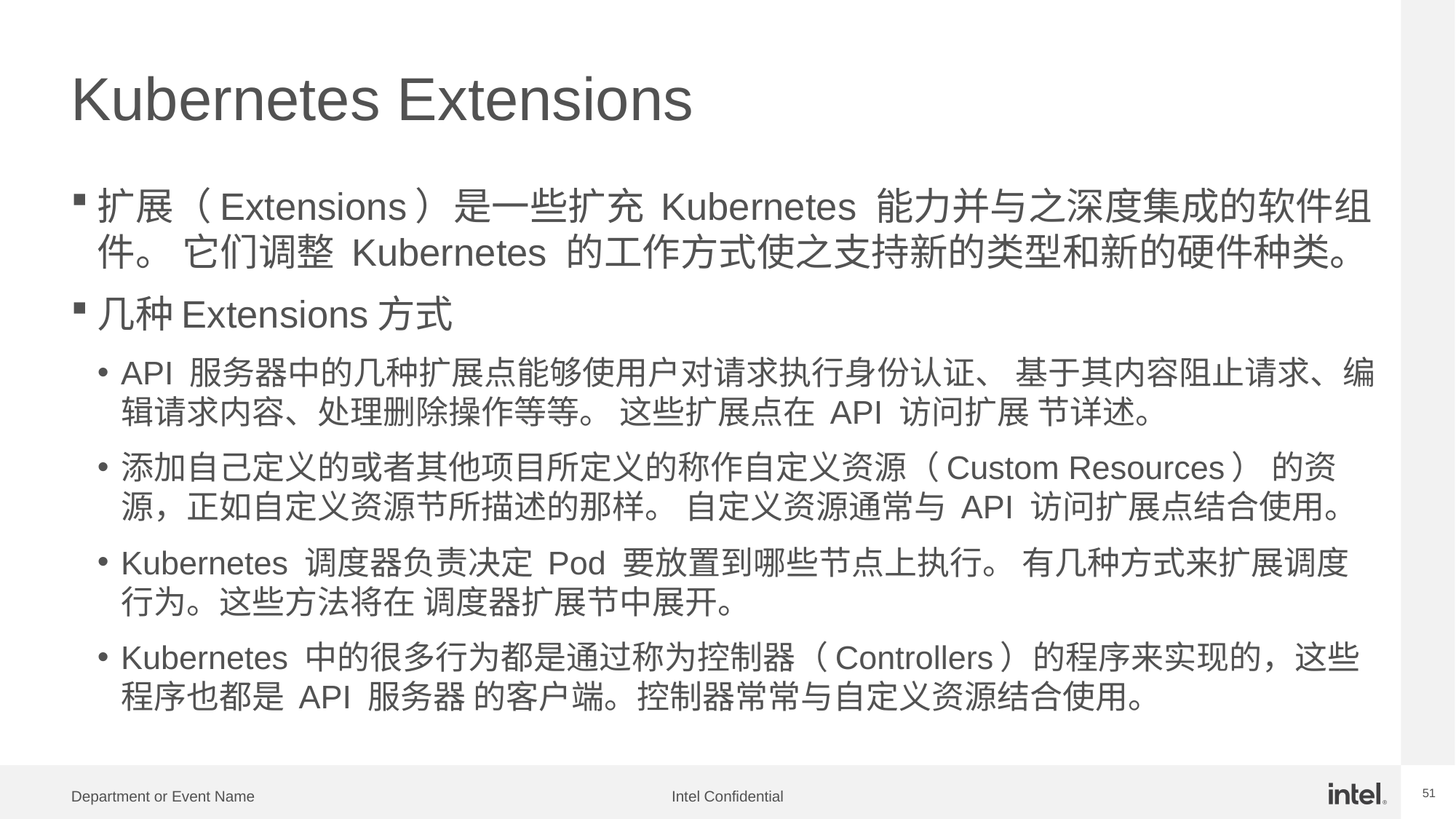

# Kubernetes Extensions
扩展（Extensions）是一些扩充 Kubernetes 能力并与之深度集成的软件组件。 它们调整 Kubernetes 的工作方式使之支持新的类型和新的硬件种类。
几种Extensions方式
API 服务器中的几种扩展点能够使用户对请求执行身份认证、 基于其内容阻止请求、编辑请求内容、处理删除操作等等。 这些扩展点在 API 访问扩展 节详述。
添加自己定义的或者其他项目所定义的称作自定义资源（Custom Resources） 的资源，正如自定义资源节所描述的那样。 自定义资源通常与 API 访问扩展点结合使用。
Kubernetes 调度器负责决定 Pod 要放置到哪些节点上执行。 有几种方式来扩展调度行为。这些方法将在 调度器扩展节中展开。
Kubernetes 中的很多行为都是通过称为控制器（Controllers）的程序来实现的，这些程序也都是 API 服务器 的客户端。控制器常常与自定义资源结合使用。